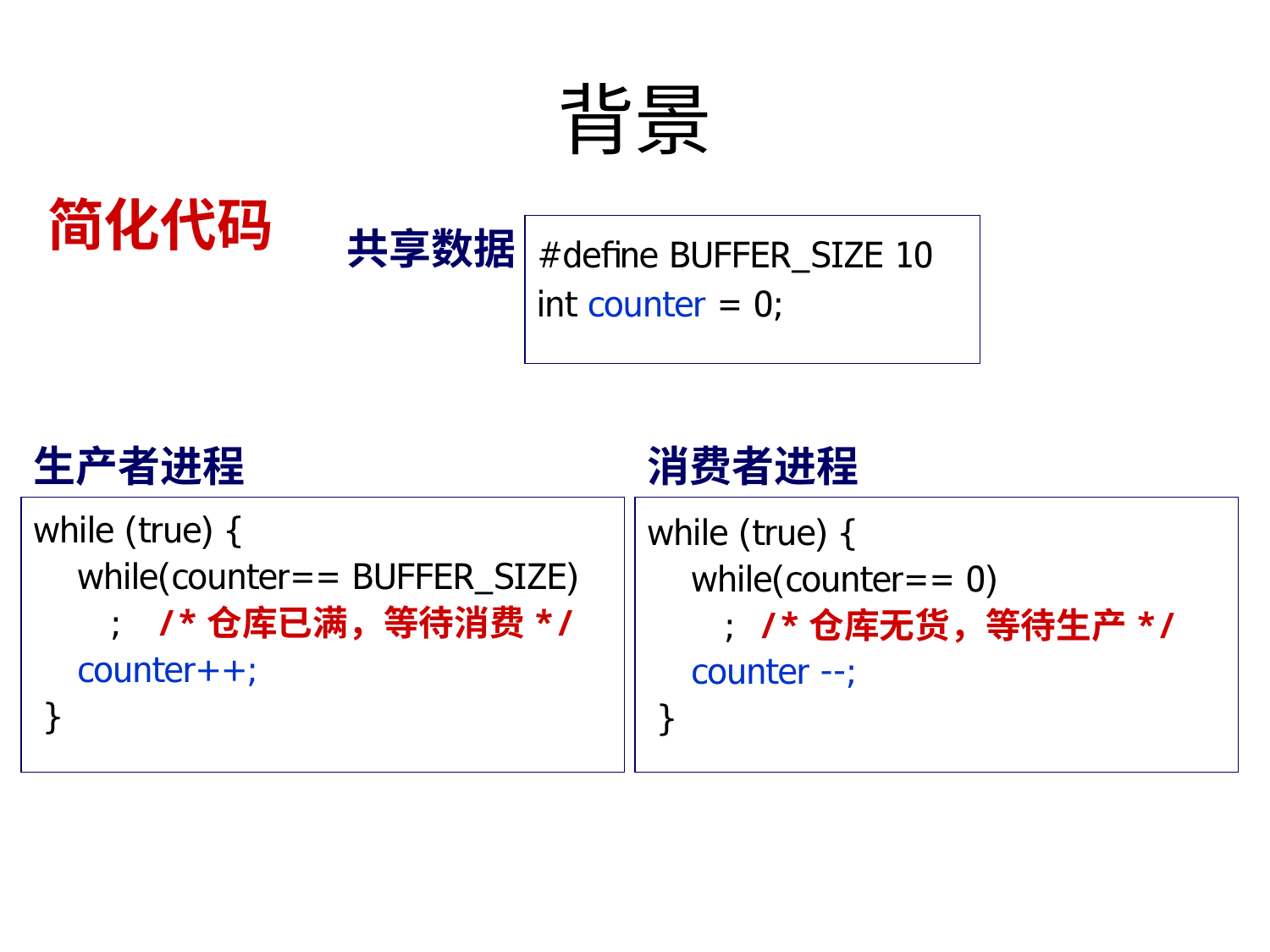

# 背景
简化代码
共享数据

#define BUFFER_SIZE 10
int counter = 0;
生产者进程
消费者进程

while (true) {
    while(counter== BUFFER_SIZE)
       ;   /*仓库已满，等待消费*/
    counter++;
 }
while (true) {
    while(counter== 0)
       ; /*仓库无货，等待生产*/
    counter --;
 }